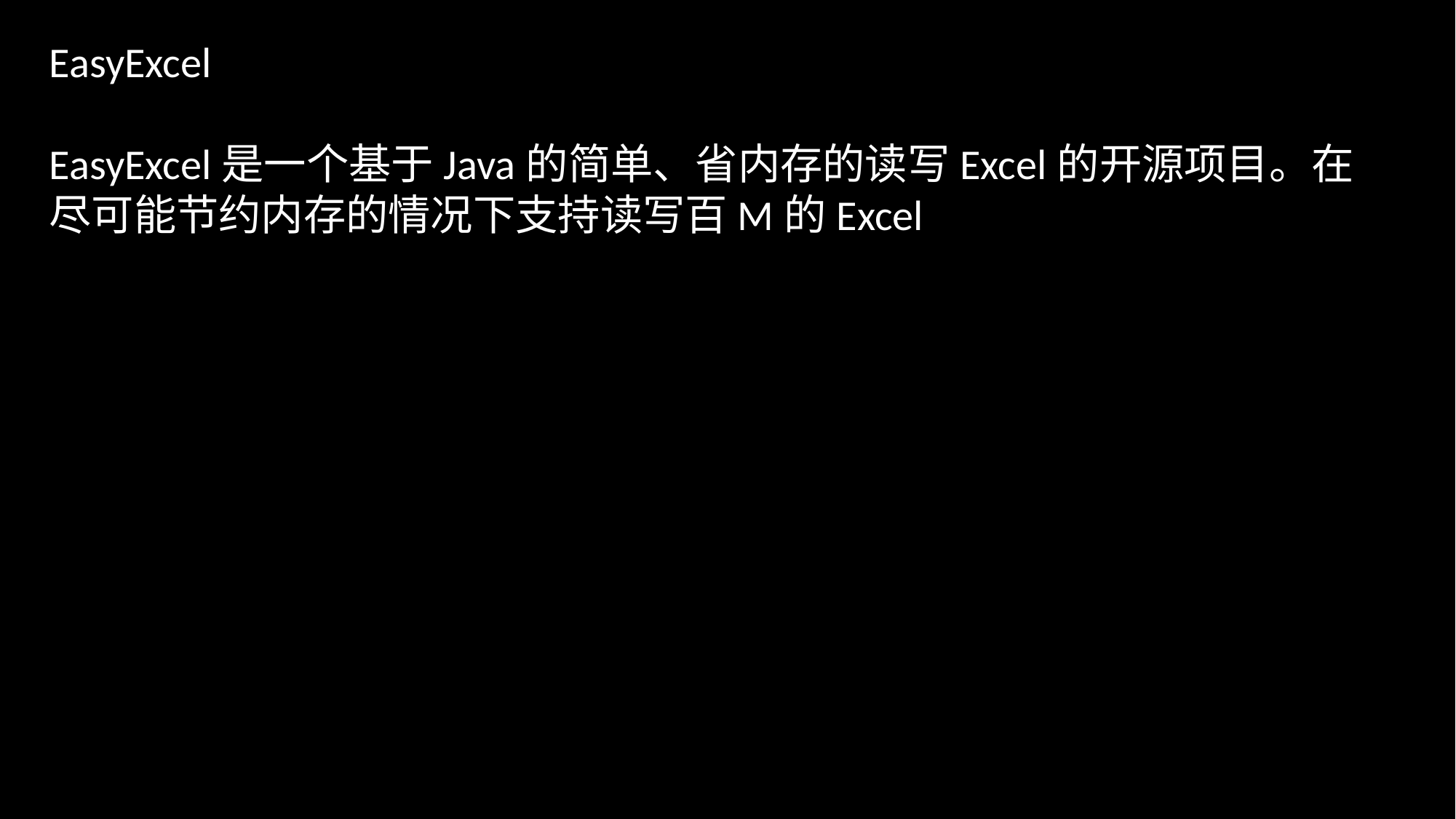

EasyExcel

EasyExcel是一个基于Java的简单、省内存的读写Excel的开源项目。在尽可能节约内存的情况下支持读写百M的Excel